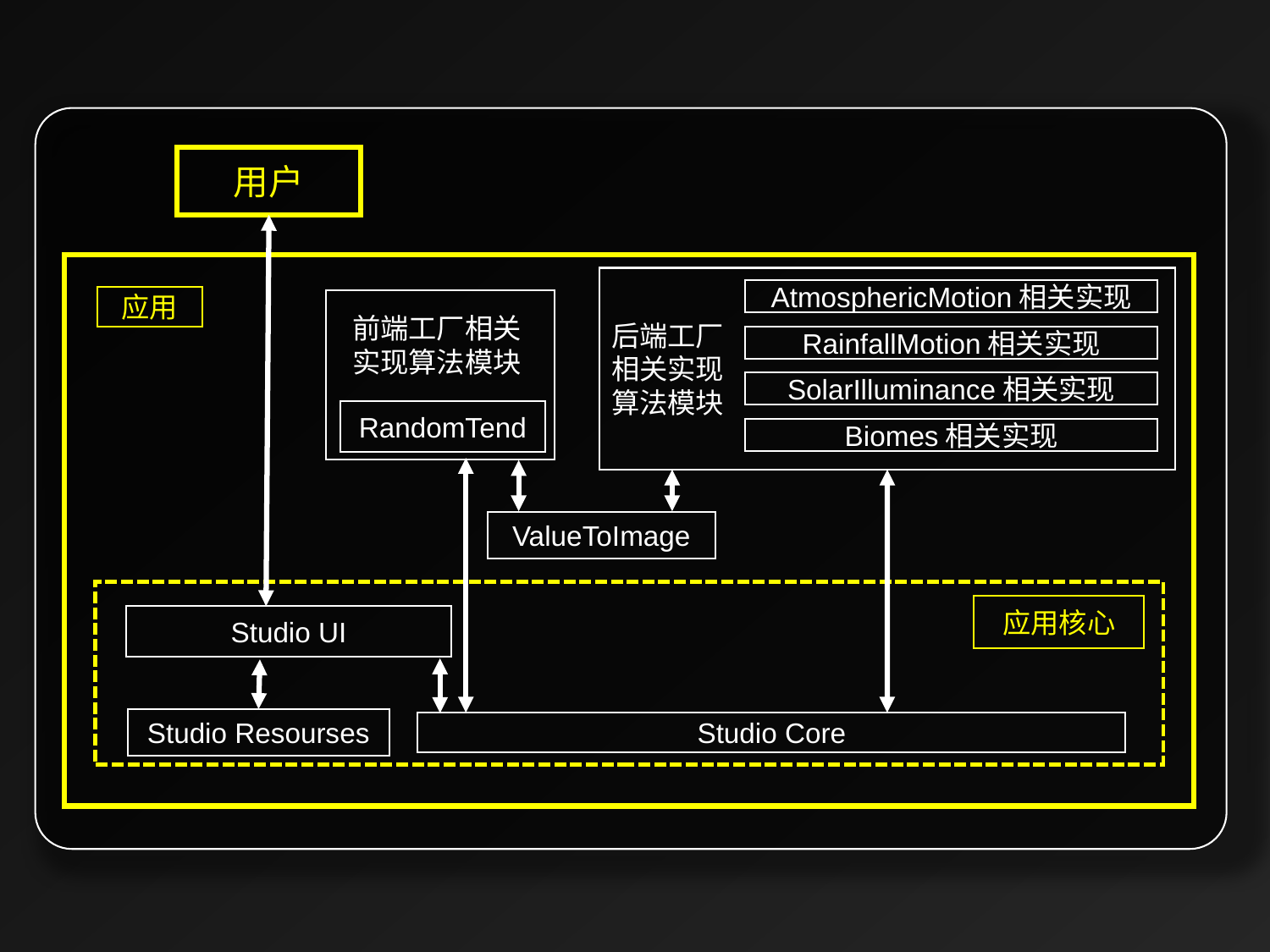

用户

后端工厂
相关实现
算法模块
AtmosphericMotion相关实现
RainfallMotion相关实现
SolarIlluminance相关实现
Biomes相关实现
应用

前端工厂相关
实现算法模块
RandomTend
ValueToImage

应用核心
Studio UI
Studio Resourses
Studio Core